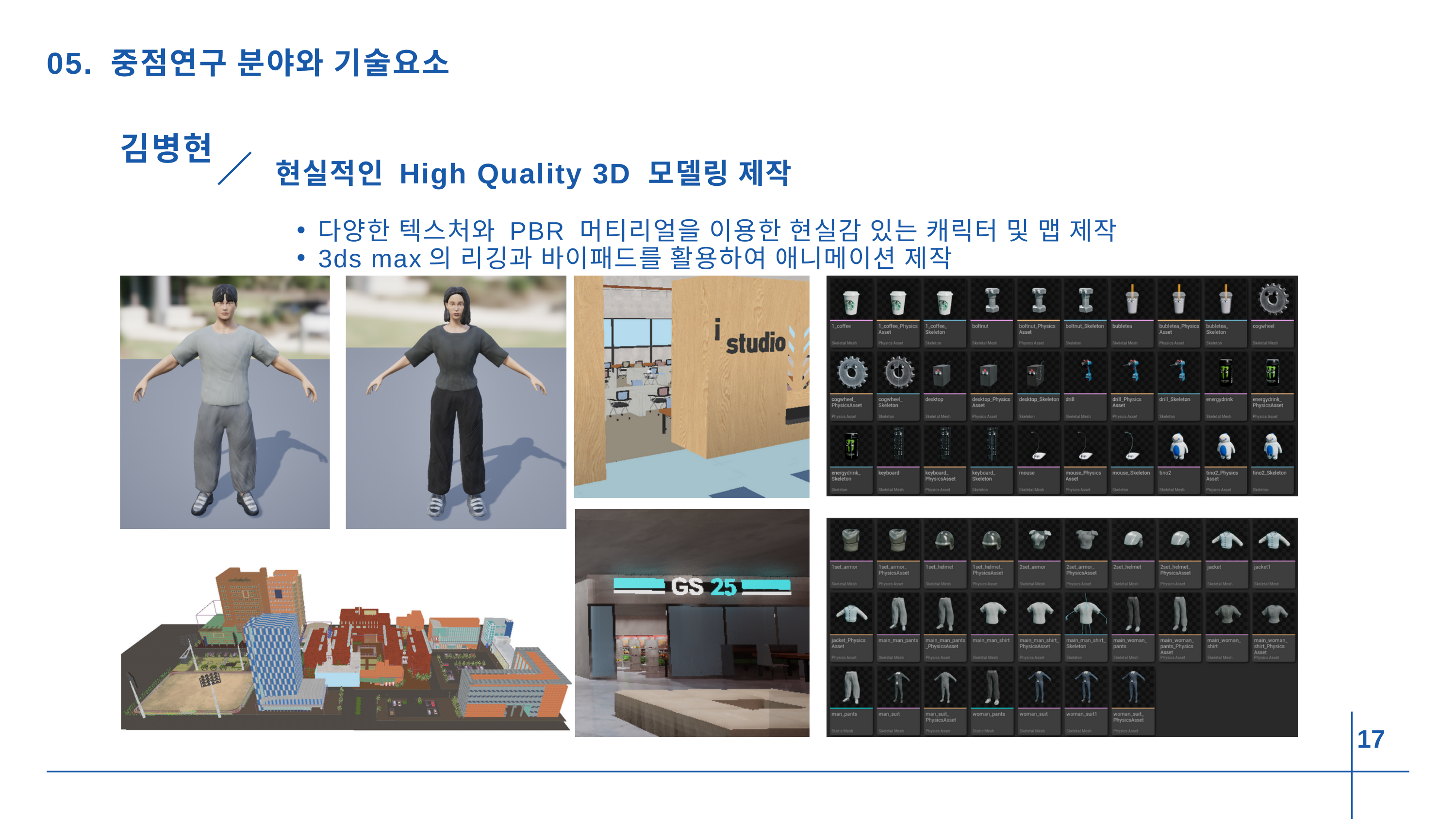

05. 중점연구 분야와 기술요소
김병현

현실적인 High Quality 3D 모델링 제작

다양한 텍스처와 PBR 머티리얼을 이용한 현실감 있는 캐릭터 및 맵 제작
3ds max의 리깅과 바이패드를 활용하여 애니메이션 제작

17